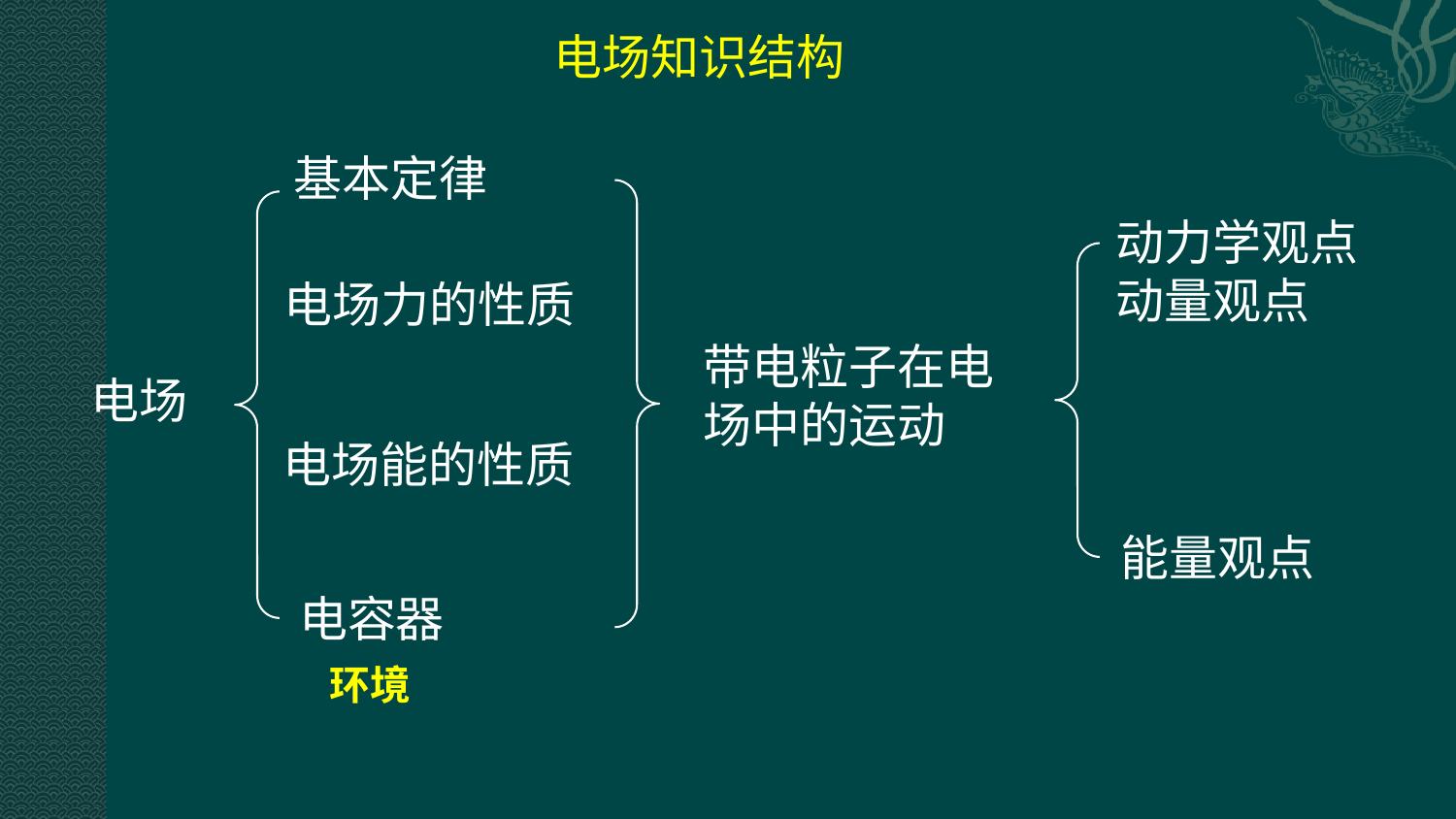

电场知识结构
基本定律

动力学观点
动量观点

电场力的性质
带电粒子在电场中的运动
电场
电场能的性质
能量观点
电容器
环境